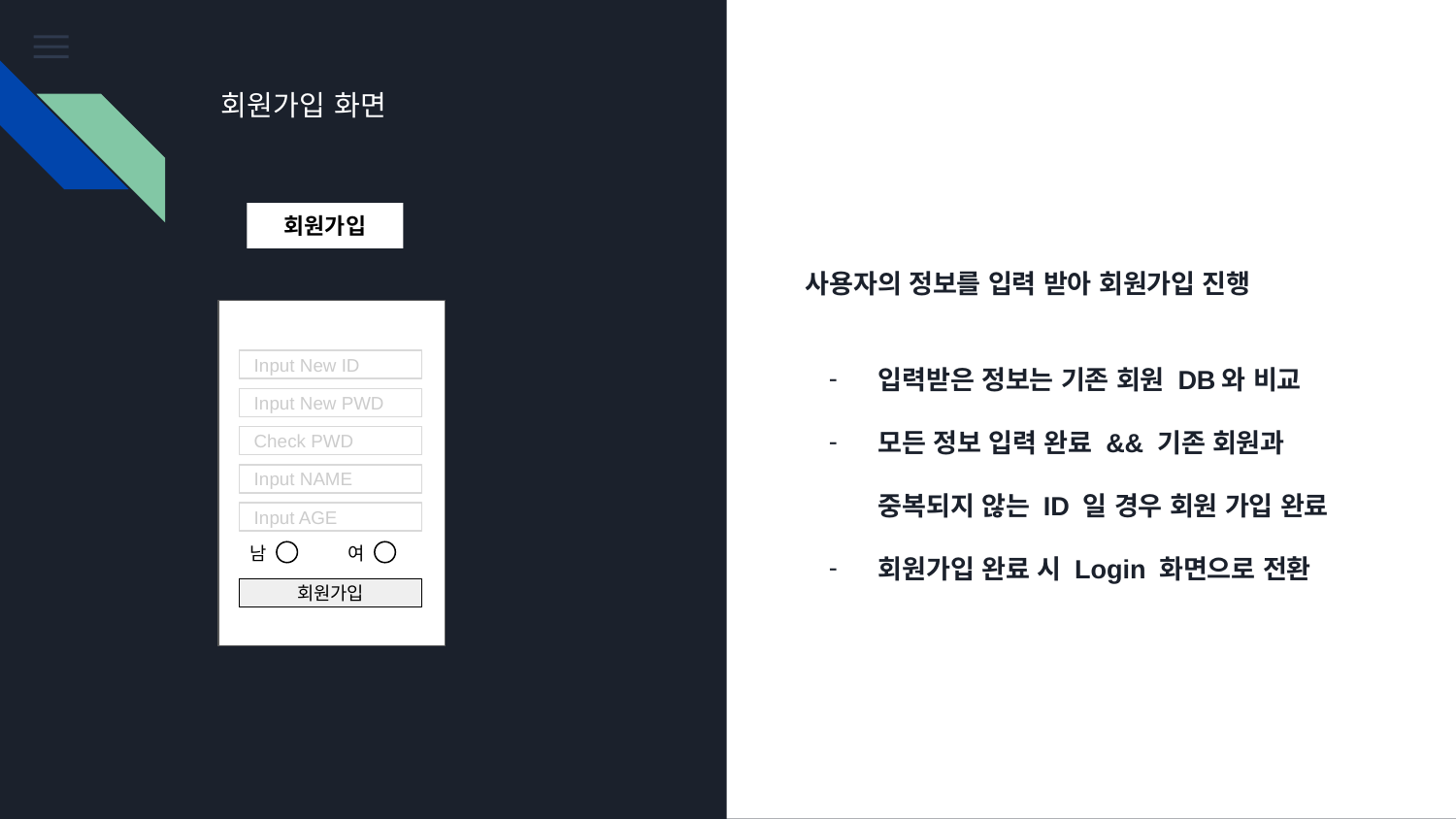

회원가입 화면
회원가입
사용자의 정보를 입력 받아 회원가입 진행
입력받은 정보는 기존 회원 DB와 비교
모든 정보 입력 완료 && 기존 회원과 중복되지 않는 ID 일 경우 회원 가입 완료
회원가입 완료 시 Login 화면으로 전환

Input New ID
Input New PWD
Check PWD
Input NAME
Input AGE
남
여

회원가입